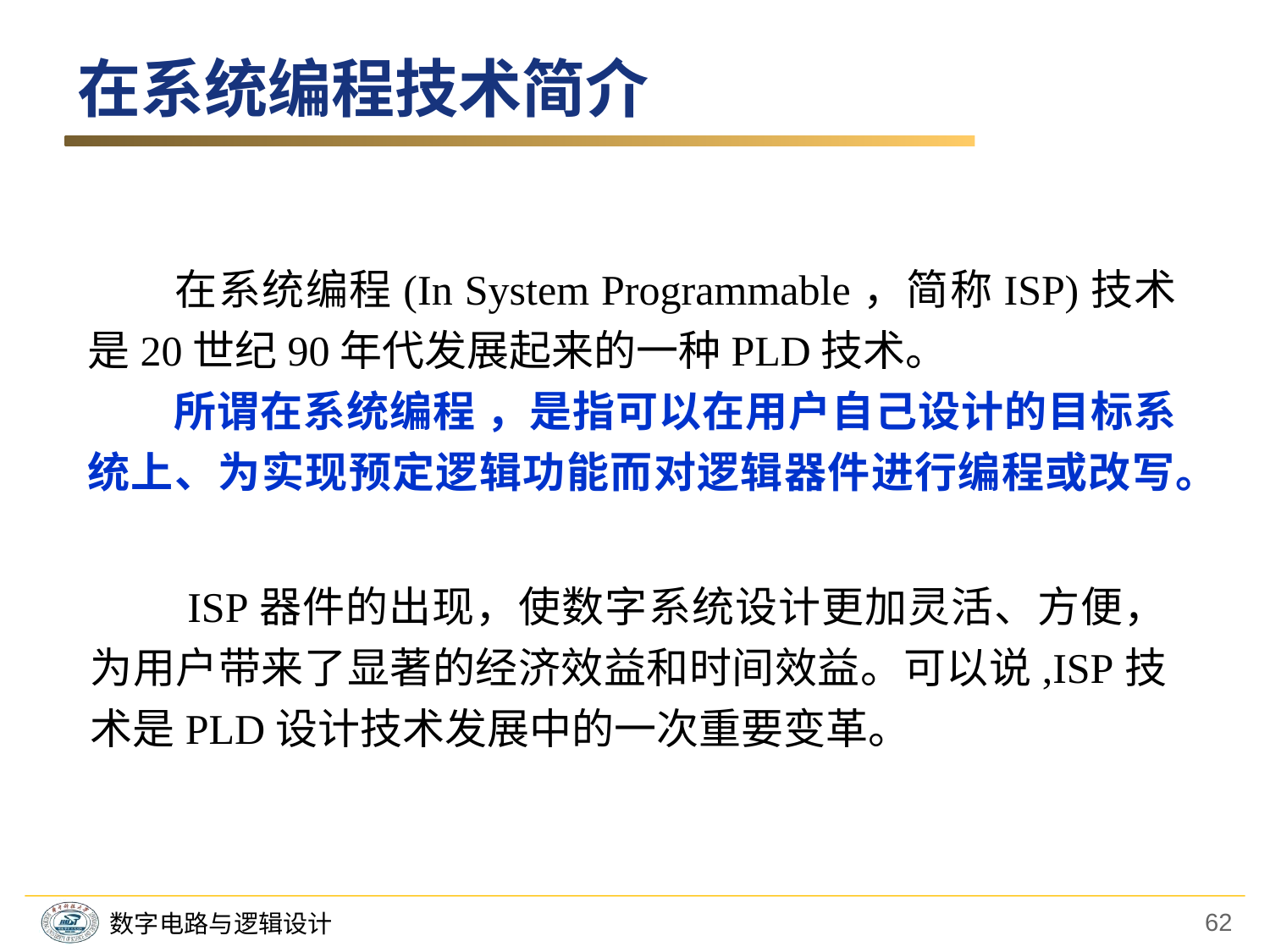

# 在系统编程技术简介
　　在系统编程(In System Programmable，简称ISP)技术是20世纪90年代发展起来的一种PLD技术。
　　所谓在系统编程 ，是指可以在用户自己设计的目标系统上、为实现预定逻辑功能而对逻辑器件进行编程或改写。
　　ISP器件的出现，使数字系统设计更加灵活、方便，为用户带来了显著的经济效益和时间效益。可以说,ISP技术是PLD设计技术发展中的一次重要变革。
62
数字电路与逻辑设计